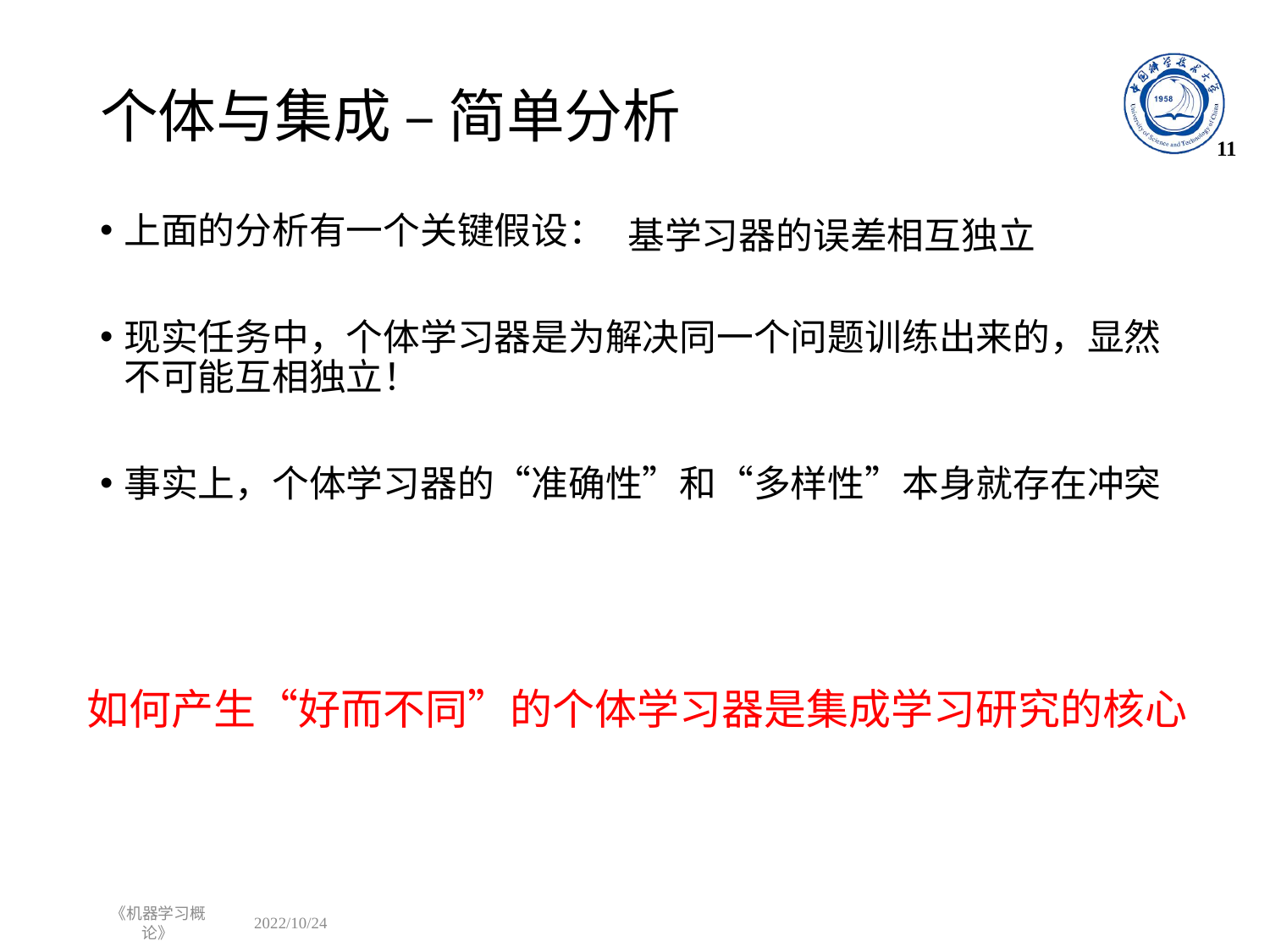

# 个体与集成 – 简单分析
11
上面的分析有一个关键假设：

现实任务中，个体学习器是为解决同一个问题训练出来的，显然不可能互相独立！

事实上，个体学习器的“准确性”和“多样性”本身就存在冲突

基学习器的误差相互独立
如何产生“好而不同”的个体学习器是集成学习研究的核心
《机器学习概论》
2022/10/24